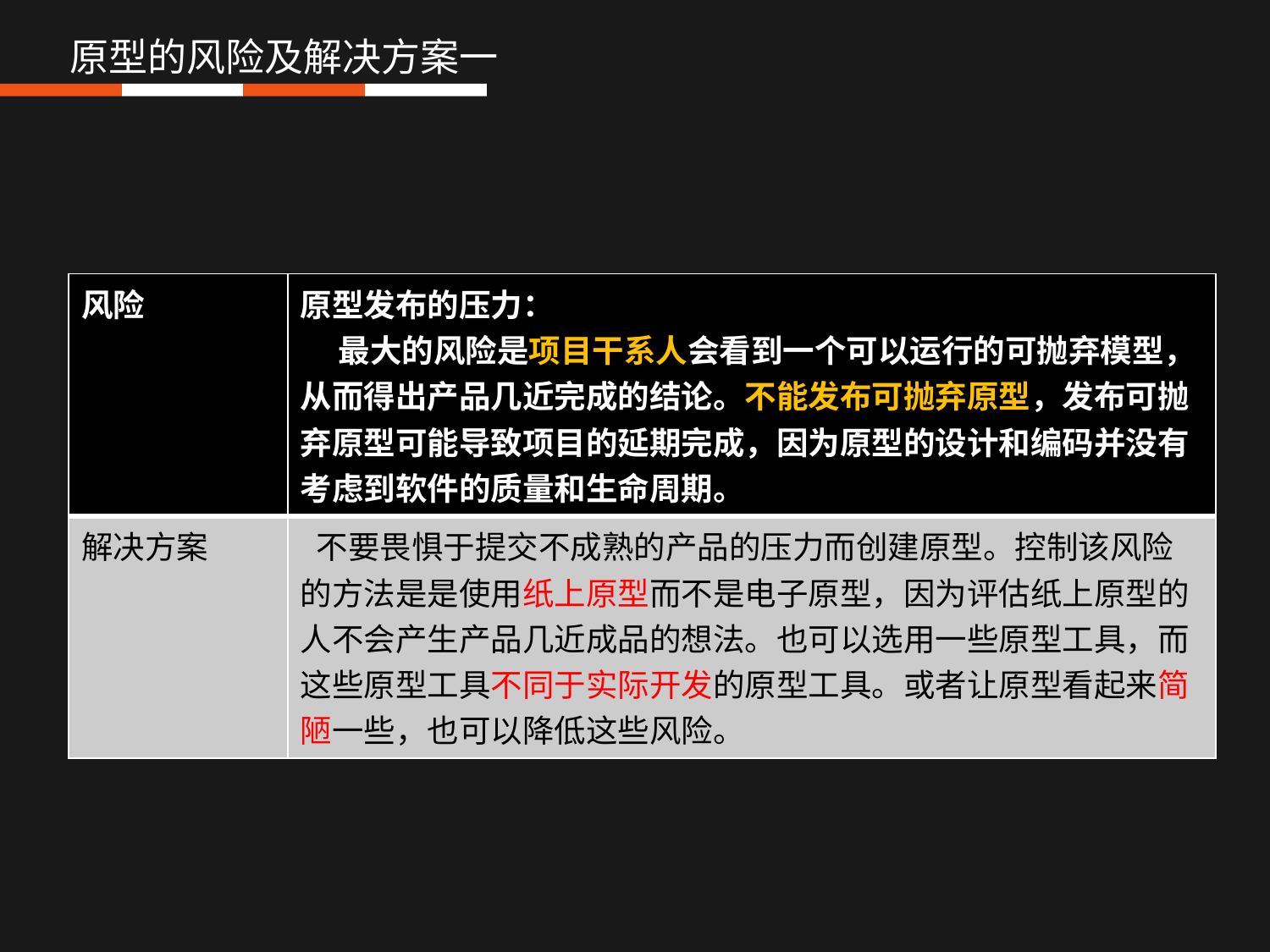

原型的风险及解决方案一

| 风险 | 原型发布的压力： 最大的风险是项目干系人会看到一个可以运行的可抛弃模型，从而得出产品几近完成的结论。不能发布可抛弃原型，发布可抛弃原型可能导致项目的延期完成，因为原型的设计和编码并没有考虑到软件的质量和生命周期。 |
| --- | --- |
| 解决方案 | 不要畏惧于提交不成熟的产品的压力而创建原型。控制该风险的方法是是使用纸上原型而不是电子原型，因为评估纸上原型的人不会产生产品几近成品的想法。也可以选用一些原型工具，而这些原型工具不同于实际开发的原型工具。或者让原型看起来简陋一些，也可以降低这些风险。 |